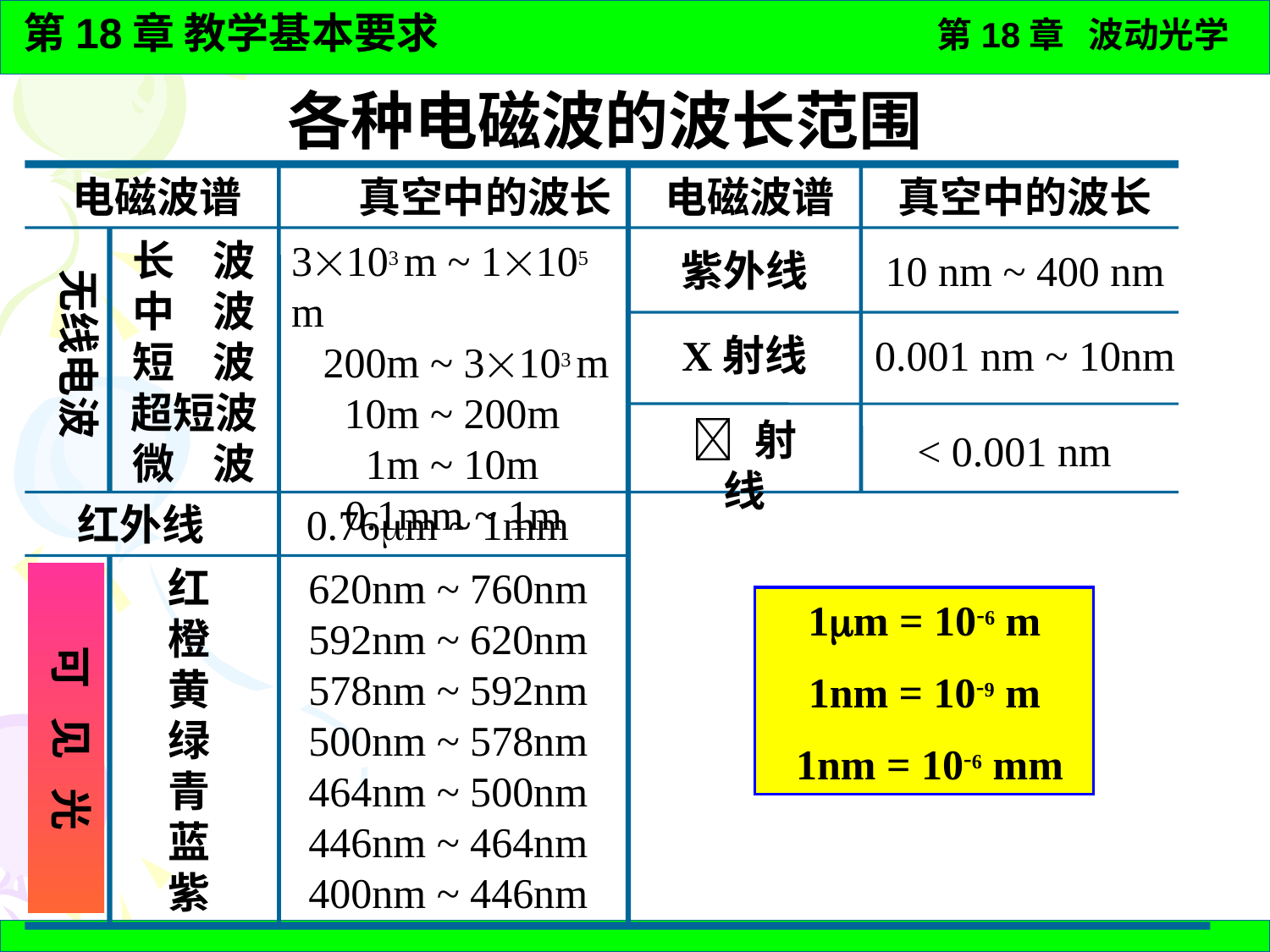

各种电磁波的波长范围

电磁波谱

真空中的波长

电磁波谱

真空中的波长

长    波
中    波
短    波
超短波
微    波

3×103 m ~ 1×105 m
   200m ~ 3×103 m
     10m ~ 200m
       1m ~ 10m
0.1mm ~ 1m
紫外线
10 nm ~ 400 nm
无线电波

X射线
0.001 nm ~ 10nm

γ 射线
< 0.001 nm

红外线
0.76μm ~ 1mm

红
橙
黄
绿
青
蓝
紫
620nm ~ 760nm
592nm ~ 620nm
578nm ~ 592nm
500nm ~ 578nm
464nm ~ 500nm
446nm ~ 464nm
400nm ~ 446nm
可   见   光
1μm = 10-6 m
1nm = 10-9 m
 1nm = 10-6 mm